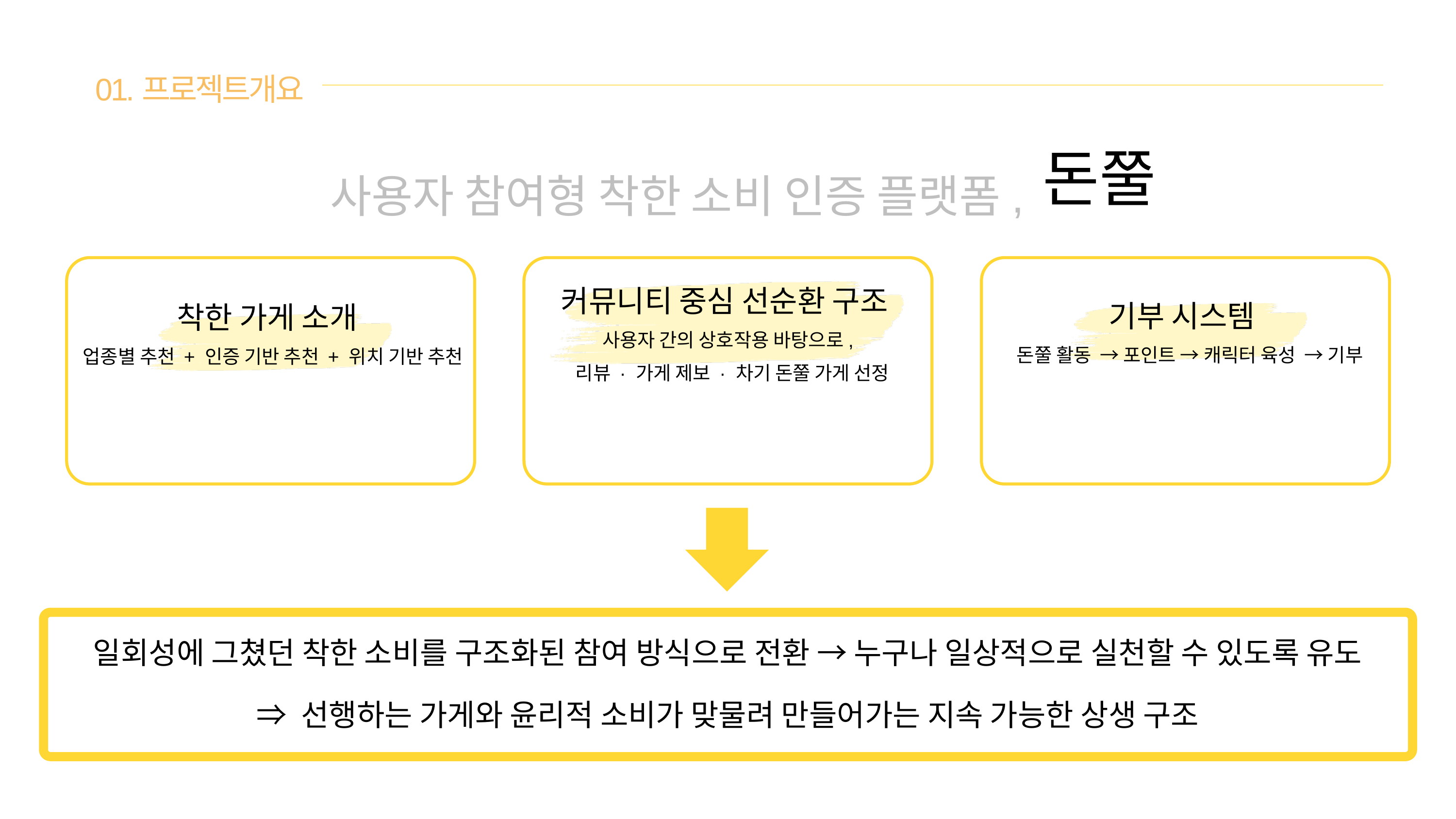

01.프로젝트개요

돈쭐
사용자 참여형 착한 소비 인증 플랫폼,

착한 가게 소개
 업종별 추천 + 인증 기반 추천 + 위치 기반 추천

커뮤니티 중심 선순환 구조
사용자 간의 상호작용 바탕으로,
 리뷰 · 가게 제보 · 차기 돈쭐 가게 선정

기부 시스템
 돈쭐 활동  → 포인트 → 캐릭터 육성  → 기부

일회성에 그쳤던 착한 소비를 구조화된 참여 방식으로 전환 → 누구나 일상적으로 실천할 수 있도록 유도

⇒ 선행하는 가게와 윤리적 소비가 맞물려 만들어가는 지속 가능한 상생 구조